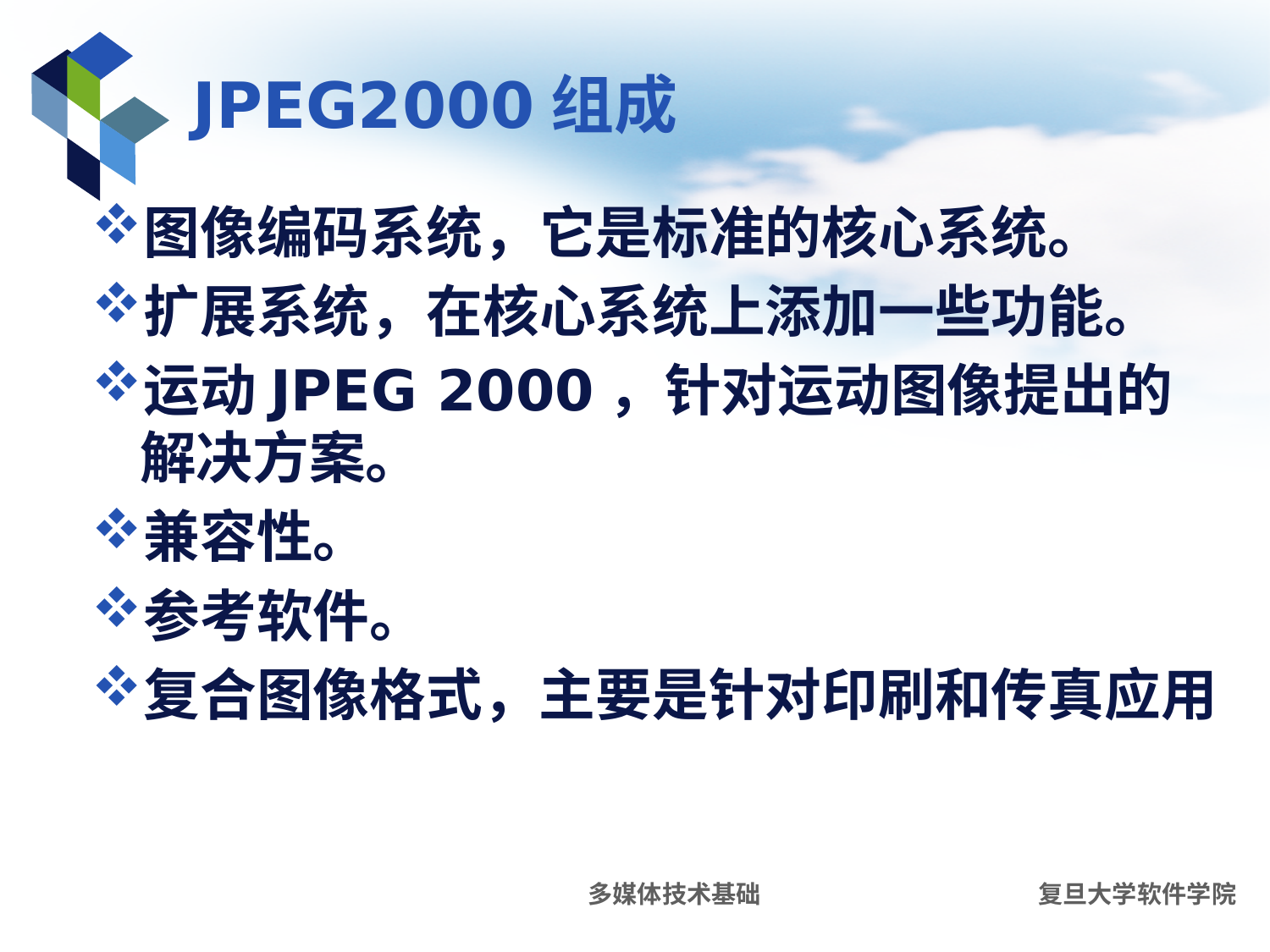

# JPEG2000组成
图像编码系统，它是标准的核心系统。
扩展系统，在核心系统上添加一些功能。
运动JPEG 2000，针对运动图像提出的解决方案。
兼容性。
参考软件。
复合图像格式，主要是针对印刷和传真应用
多媒体技术基础